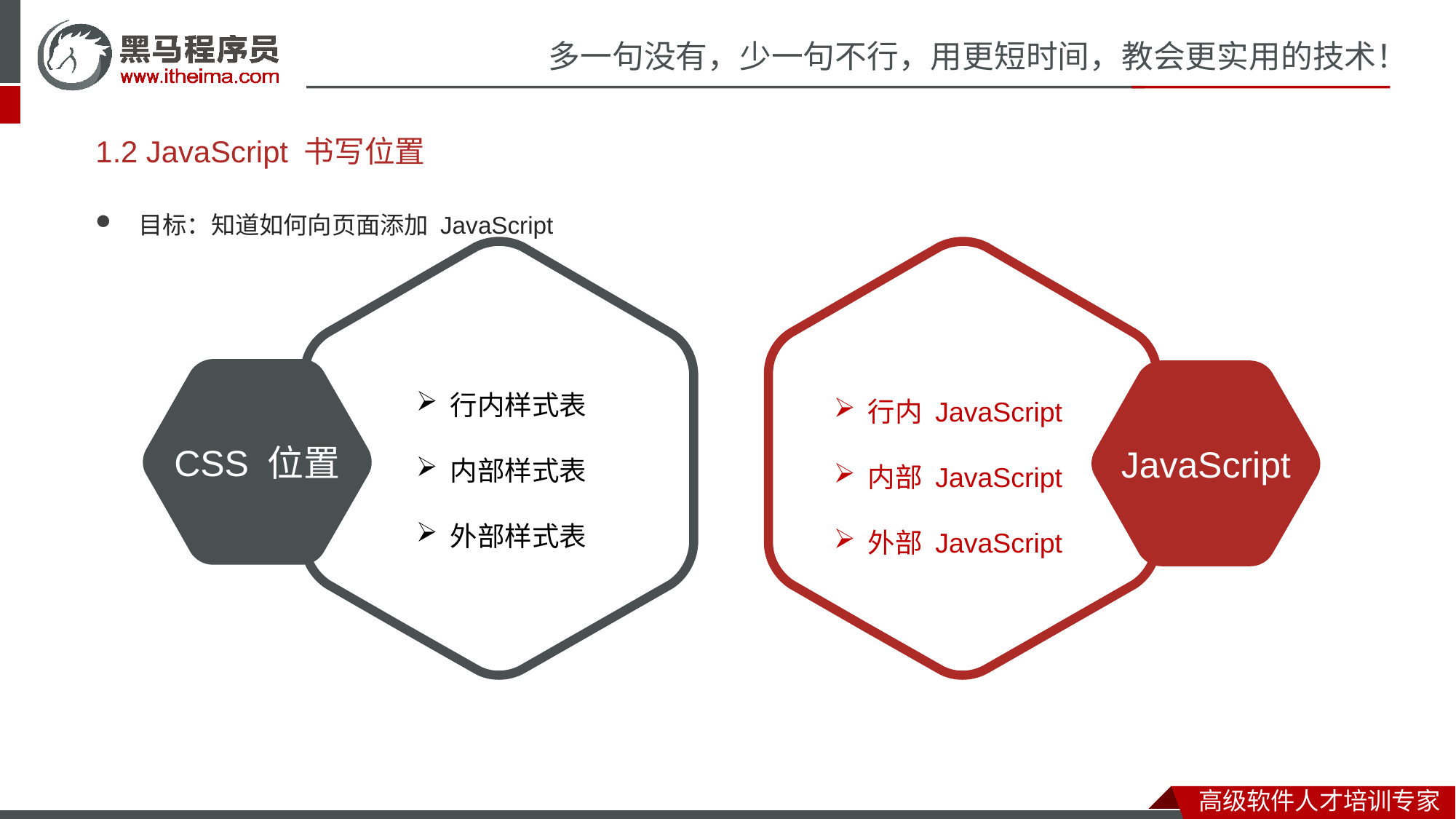

# 1.2 JavaScript 书写位置
目标：知道如何向页面添加 JavaScript

行内样式表
内部样式表
外部样式表
行内 JavaScript
内部 JavaScript
外部 JavaScript
CSS 位置
JavaScript